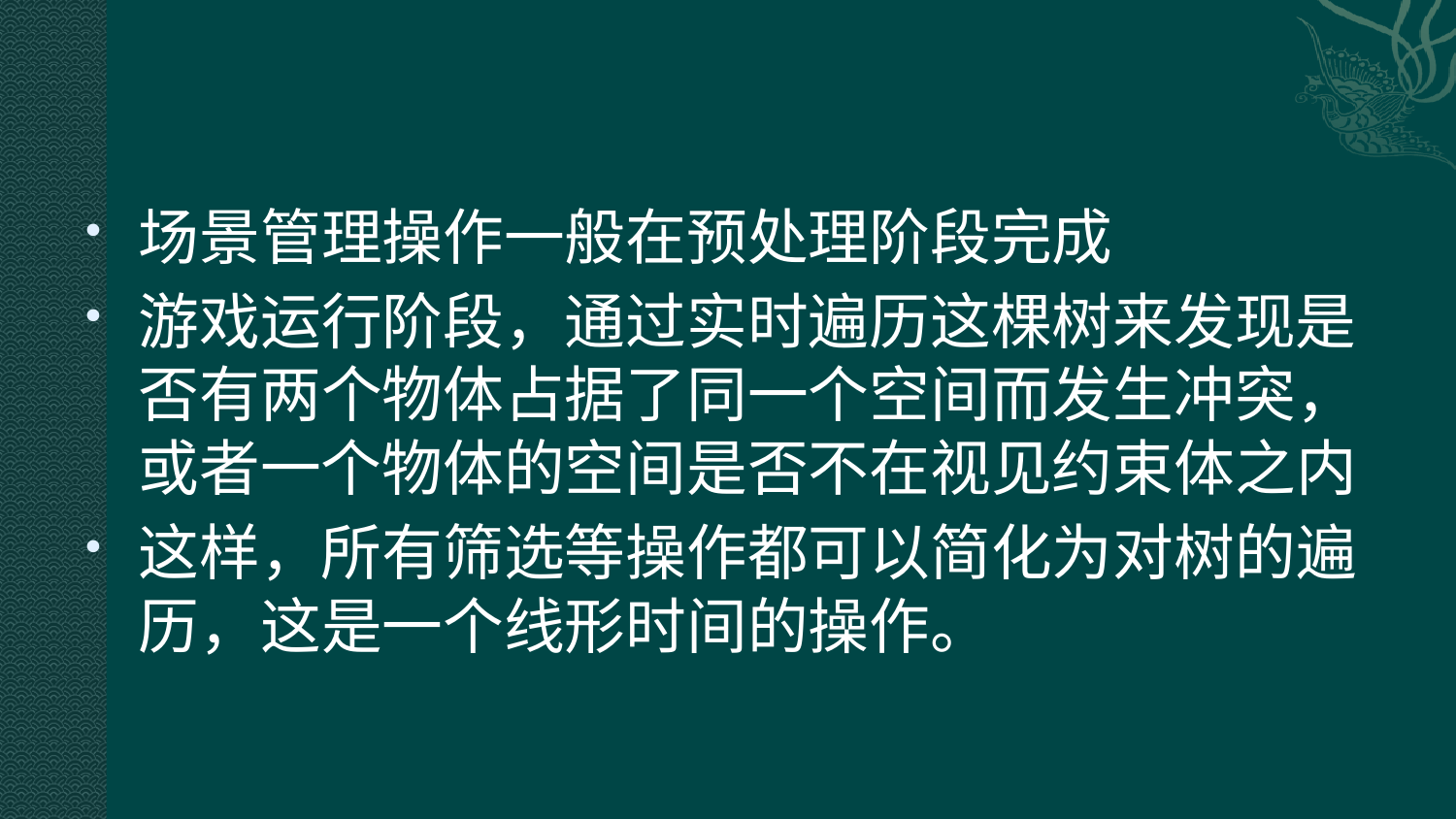

#
场景管理操作一般在预处理阶段完成
游戏运行阶段，通过实时遍历这棵树来发现是否有两个物体占据了同一个空间而发生冲突，或者一个物体的空间是否不在视见约束体之内
这样，所有筛选等操作都可以简化为对树的遍历，这是一个线形时间的操作。